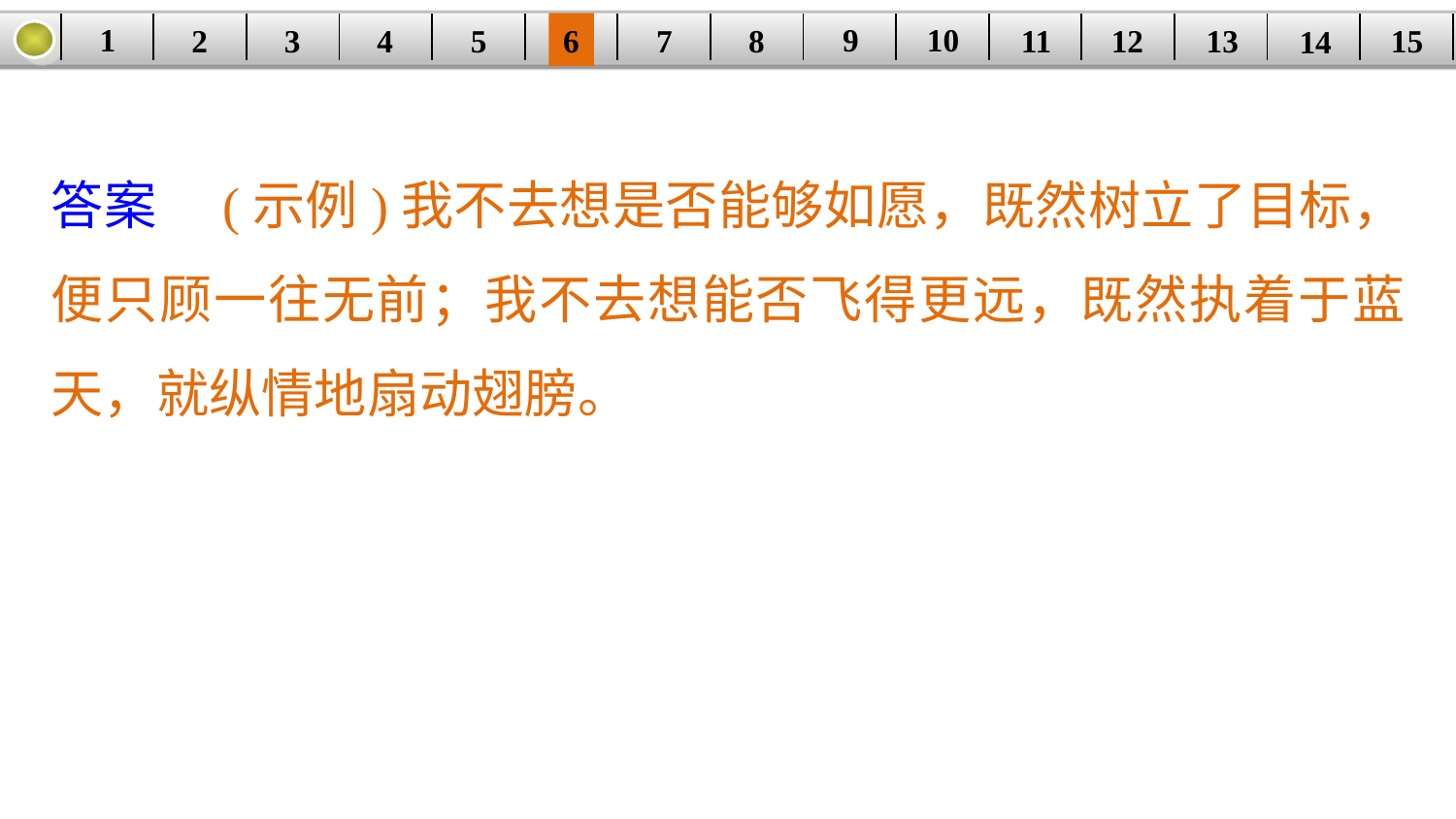

9
10
1
3
4
5
6
8
11
2
12
15
|  |  |  |  |  |  |  |  |  |  |  |  |  |  |  |
| --- | --- | --- | --- | --- | --- | --- | --- | --- | --- | --- | --- | --- | --- | --- |
7
13
14

答案　(示例)我不去想是否能够如愿，既然树立了目标，便只顾一往无前；我不去想能否飞得更远，既然执着于蓝天，就纵情地扇动翅膀。